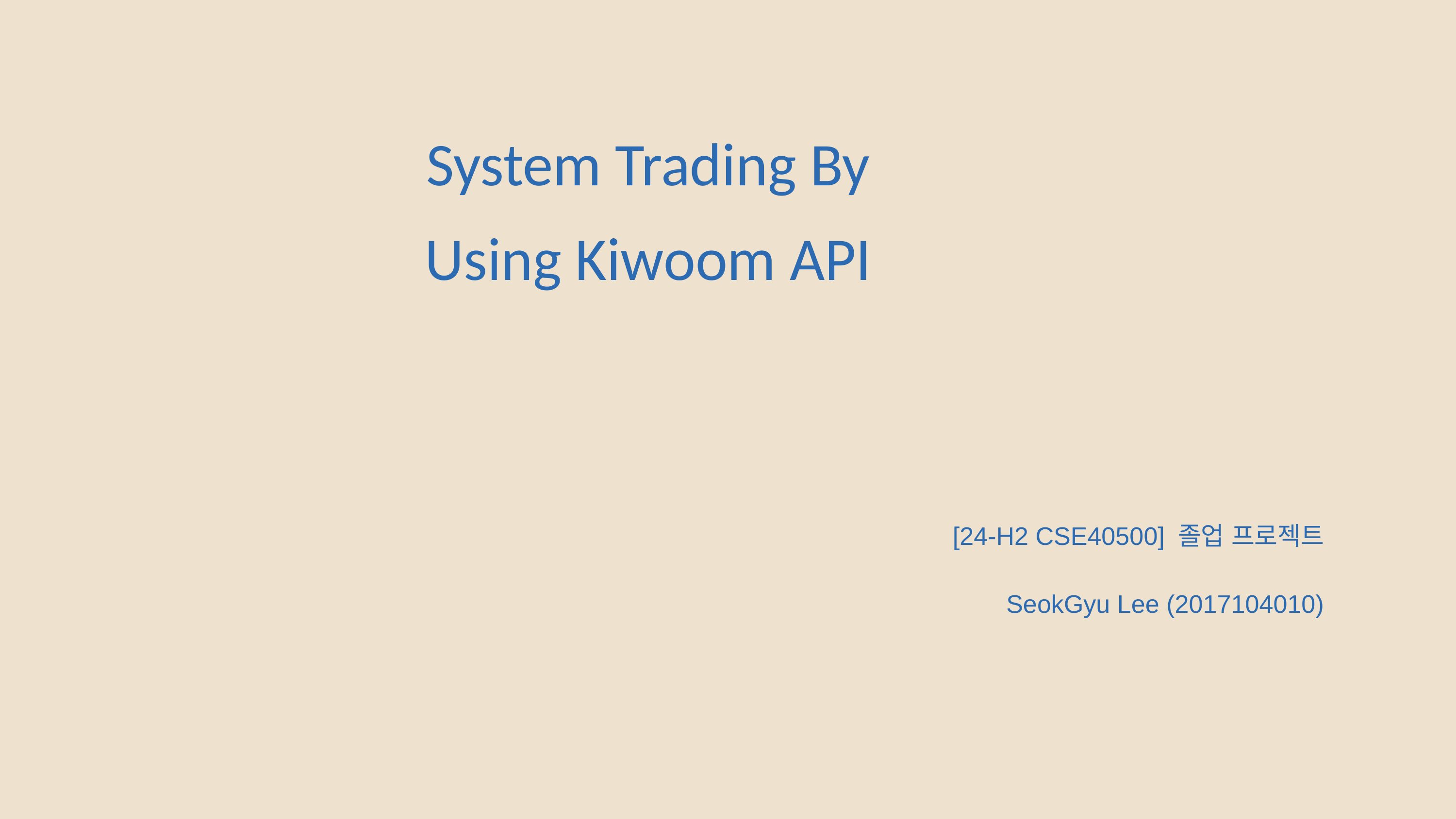

System Trading By Using Kiwoom API
[24-H2 CSE40500] 졸업 프로젝트

SeokGyu Lee (2017104010)